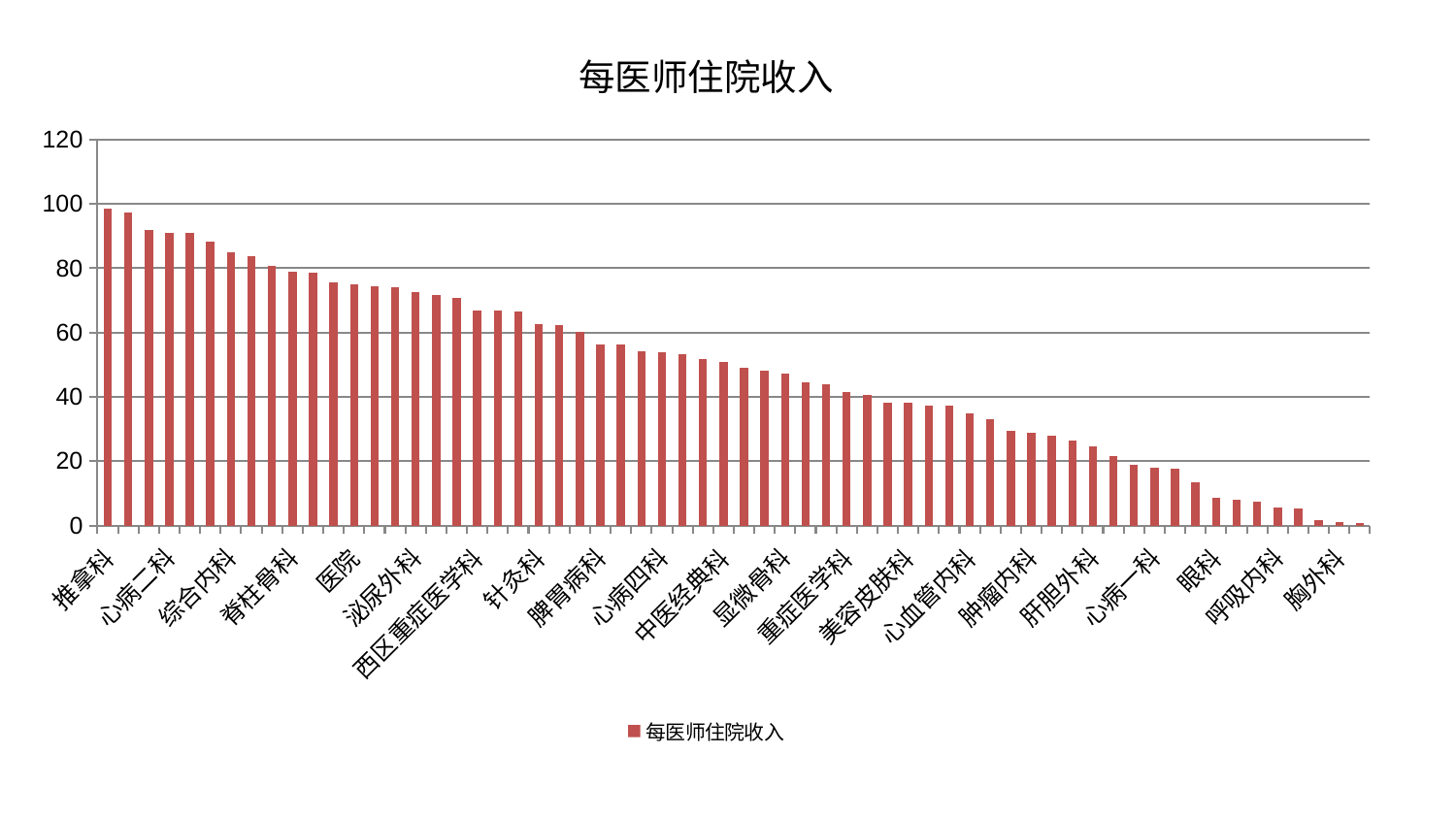

### Chart: 每医师住院收入

| Category | 每医师住院收入 |
|---|---|
| 推拿科 | 98.58455960046749 |
| 治未病中心 | 97.4204361283798 |
| 肾脏内科 | 92.05420892776368 |
| 心病二科 | 91.11508107054173 |
| 消化内科 | 91.00356728868324 |
| 周围血管科 | 88.1904190351966 |
| 综合内科 | 84.92413917594763 |
| 心病三科 | 83.8715710978856 |
| 神经内科 | 80.62562910237563 |
| 脊柱骨科 | 79.03286062332657 |
| 妇二科 | 78.70160117289795 |
| 风湿病科 | 75.51586014994376 |
| 医院 | 75.05496509673411 |
| 乳腺甲状腺外科 | 74.3345548678991 |
| 口腔科 | 74.1296427416895 |
| 泌尿外科 | 72.451679140718 |
| 妇科妇二科合并 | 71.53449551450193 |
| 中医外治中心 | 70.73560421018834 |
| 西区重症医学科 | 66.92027276808008 |
| 儿科 | 66.7572937661402 |
| 东区重症医学科 | 66.5489248680854 |
| 针灸科 | 62.569481199245814 |
| 微创骨科 | 62.36101375641567 |
| 脑病三科 | 60.27038962116911 |
| 脾胃病科 | 56.26587611934626 |
| 关节骨科 | 56.170941483478344 |
| 妇科 | 54.06738605369199 |
| 心病四科 | 53.96136777786251 |
| 男科 | 53.17644723124684 |
| 肛肠科 | 51.74325661221479 |
| 中医经典科 | 50.99380942506504 |
| 内分泌科 | 49.02484224632182 |
| 骨科 | 48.07757282315266 |
| 显微骨科 | 47.10503183283086 |
| 身心医学科 | 44.44758532165667 |
| 神经外科 | 43.90793526432031 |
| 重症医学科 | 41.47014687380632 |
| 小儿推拿科 | 40.66586063644577 |
| 肾病科 | 38.30137882099436 |
| 美容皮肤科 | 38.222527030138686 |
| 产科 | 37.392966541641414 |
| 脾胃科消化科合并 | 37.36540153073771 |
| 心血管内科 | 34.95685749985942 |
| 普通外科 | 32.898084013104054 |
| 脑病一科 | 29.466556742425134 |
| 肿瘤内科 | 28.856013649627243 |
| 耳鼻喉科 | 27.794965080658418 |
| 康复科 | 26.32983373743287 |
| 肝胆外科 | 24.73473436195612 |
| 东区肾病科 | 21.541421432980236 |
| 运动损伤骨科 | 18.71927252537249 |
| 心病一科 | 17.96961110300126 |
| 老年医学科 | 17.581633411827102 |
| 血液科 | 13.375583810477053 |
| 眼科 | 8.495716970761436 |
| 小儿骨科 | 8.124366357716228 |
| 皮肤科 | 7.489420703579941 |
| 呼吸内科 | 5.589498009221927 |
| 肝病科 | 5.320117631701926 |
| 创伤骨科 | 1.711390146154712 |
| 胸外科 | 0.94129358412125 |
| 脑病二科 | 0.7446582942556512 |
209